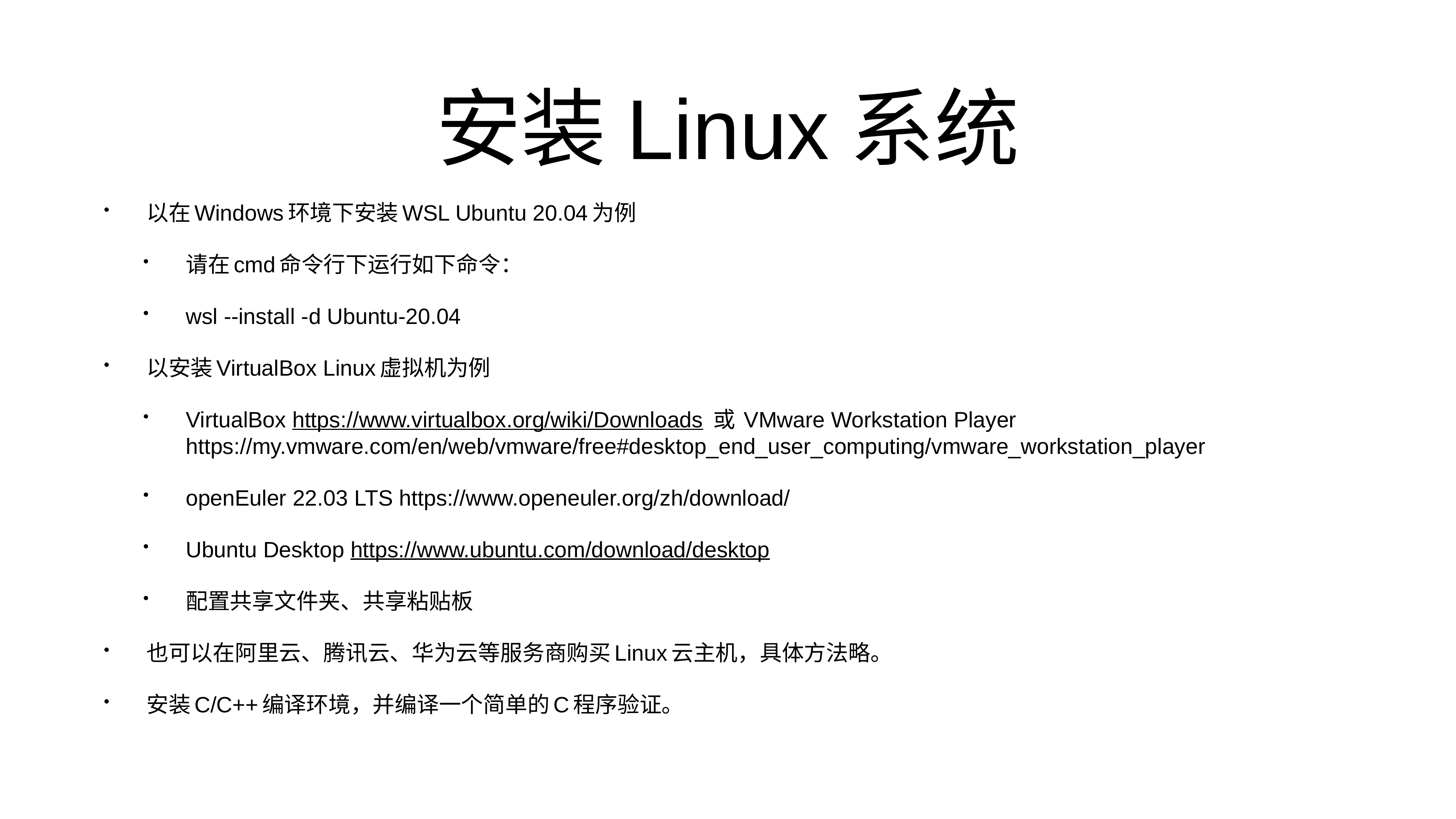

# 安装Linux系统
以在Windows环境下安装WSL Ubuntu 20.04为例
请在cmd命令行下运行如下命令：
wsl --install -d Ubuntu-20.04
以安装VirtualBox Linux虚拟机为例
VirtualBox https://www.virtualbox.org/wiki/Downloads 或 VMware Workstation Player https://my.vmware.com/en/web/vmware/free#desktop_end_user_computing/vmware_workstation_player
openEuler 22.03 LTS https://www.openeuler.org/zh/download/
Ubuntu Desktop https://www.ubuntu.com/download/desktop
配置共享文件夹、共享粘贴板
也可以在阿里云、腾讯云、华为云等服务商购买Linux云主机，具体方法略。
安装C/C++编译环境，并编译一个简单的C程序验证。